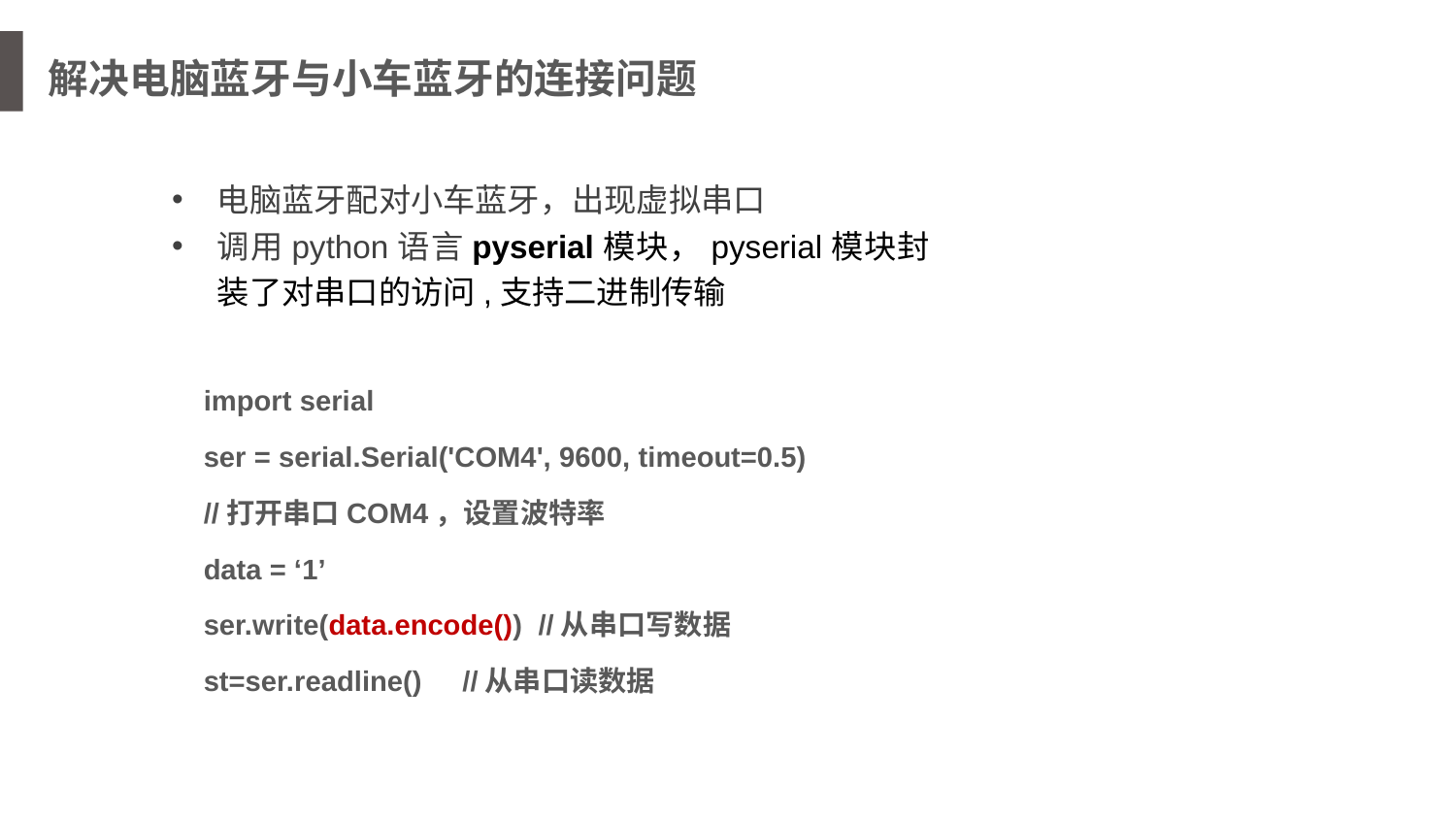

解决电脑蓝牙与小车蓝牙的连接问题
电脑蓝牙配对小车蓝牙，出现虚拟串口
调用python语言pyserial模块，pyserial模块封装了对串口的访问,支持二进制传输

import serial
ser = serial.Serial('COM4', 9600, timeout=0.5)
//打开串口COM4，设置波特率
data = ‘1’
ser.write(data.encode())  //从串口写数据
st=ser.readline()     //从串口读数据